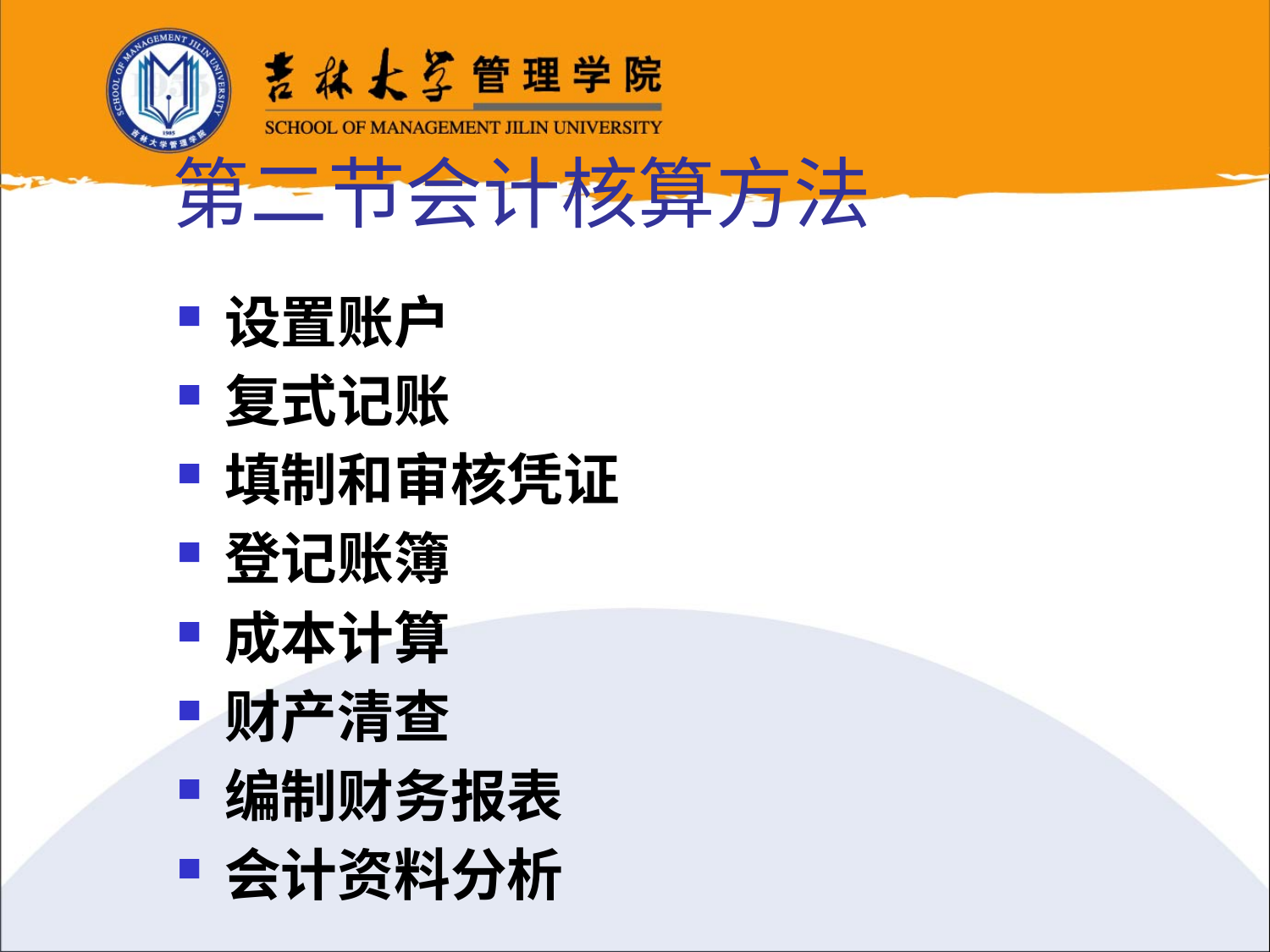

# 第二节会计核算方法
设置账户
复式记账
填制和审核凭证
登记账簿
成本计算
财产清查
编制财务报表
会计资料分析

6